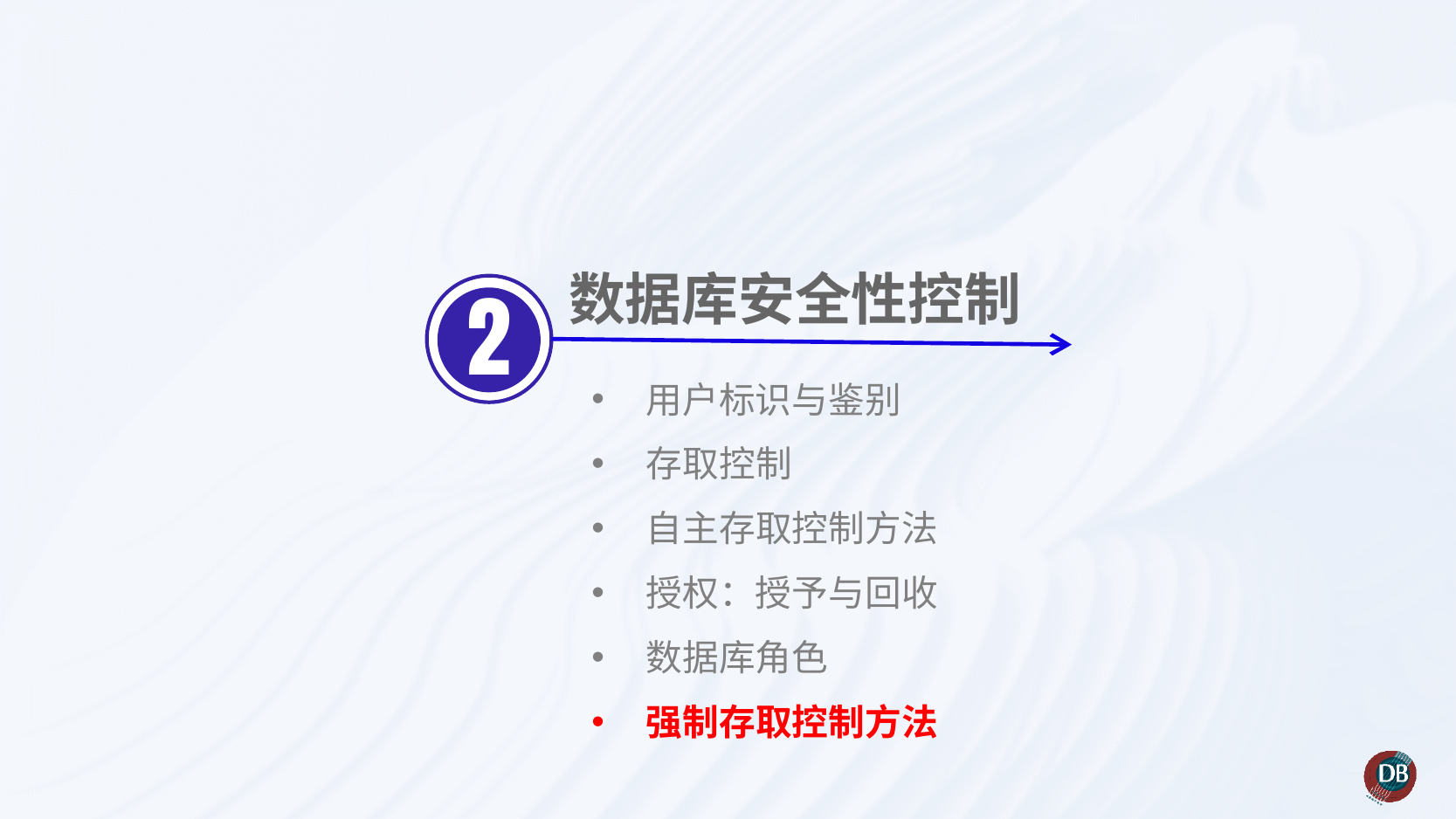

数据库安全性控制

2
用户标识与鉴别
存取控制
自主存取控制方法
授权：授予与回收
数据库角色
强制存取控制方法